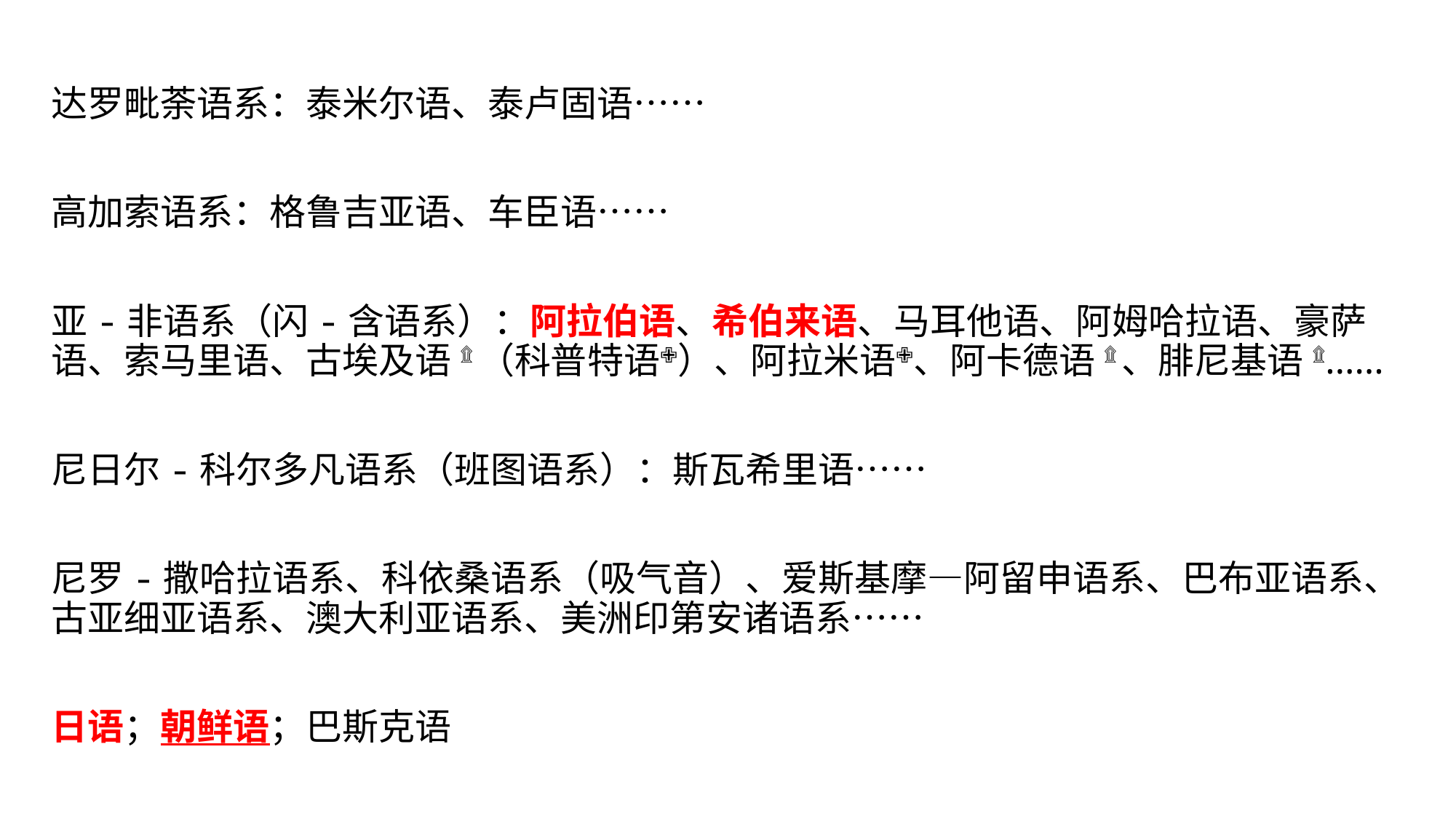

达罗毗荼语系：泰米尔语、泰卢固语……

高加索语系：格鲁吉亚语、车臣语……

亚-非语系（闪-含语系）：阿拉伯语、希伯来语、马耳他语、阿姆哈拉语、豪萨语、索马里语、古埃及语۩（科普特语✙）、阿拉米语✙、阿卡德语۩、腓尼基语۩……

尼日尔-科尔多凡语系（班图语系）：斯瓦希里语……

尼罗-撒哈拉语系、科依桑语系（吸气音）、爱斯基摩—阿留申语系、巴布亚语系、古亚细亚语系、澳大利亚语系、美洲印第安诸语系……

日语；朝鲜语；巴斯克语